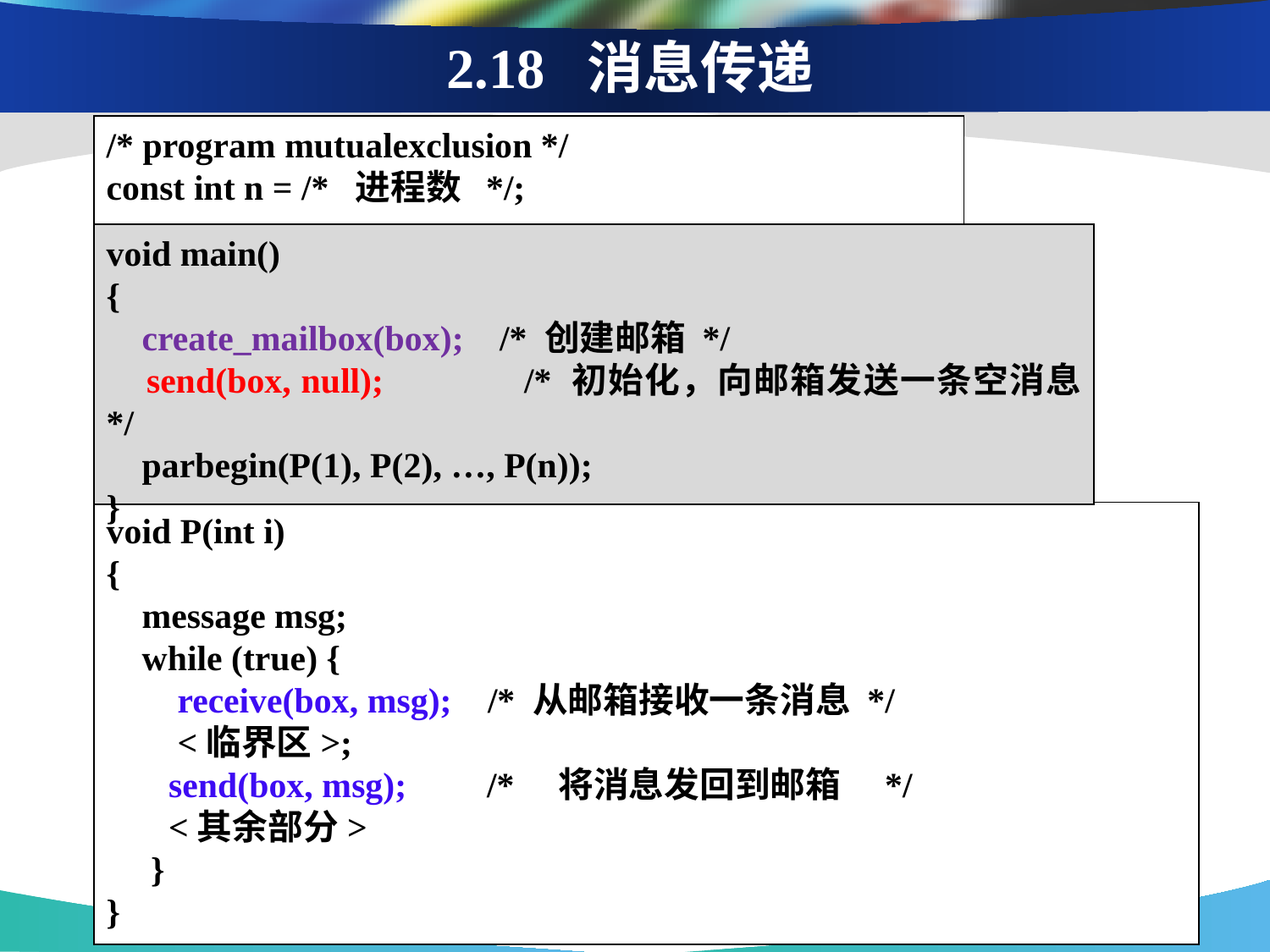

2.18  消息传递
/* program mutualexclusion */
const int n = /*  进程数  */;
void main()
{
    create_mailbox(box);    /* 创建邮箱 */
    send(box, null);              /* 初始化，向邮箱发送一条空消息 */
    parbegin(P(1), P(2), …, P(n));
}
void P(int i)
{
    message msg;
    while (true) {
        receive(box, msg);    /* 从邮箱接收一条消息 */
        <临界区>;
       send(box, msg);         /*　将消息发回到邮箱　*/
       <其余部分>
     }
}